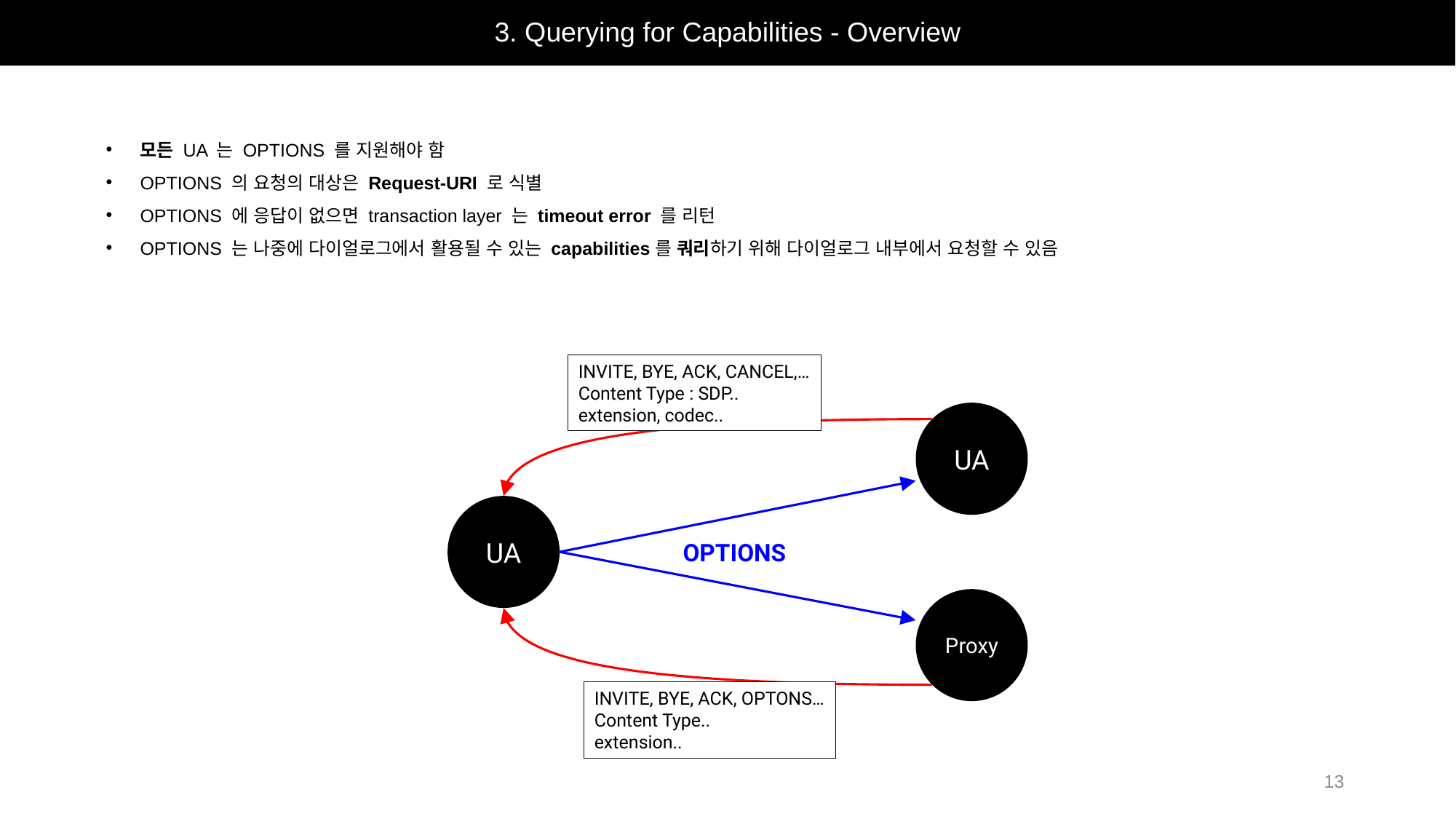

# 3. Querying for Capabilities - Overview
모든 UA 는 OPTIONS 를 지원해야 함
OPTIONS 의 요청의 대상은 Request-URI 로 식별
OPTIONS 에 응답이 없으면 transaction layer 는 timeout error 를 리턴
OPTIONS 는 나중에 다이얼로그에서 활용될 수 있는 capabilities를 쿼리하기 위해 다이얼로그 내부에서 요청할 수 있음
INVITE, BYE, ACK, CANCEL,…
Content Type : SDP..
extension, codec..
UA
UA
OPTIONS
Proxy
INVITE, BYE, ACK, OPTONS…
Content Type..
extension..
13